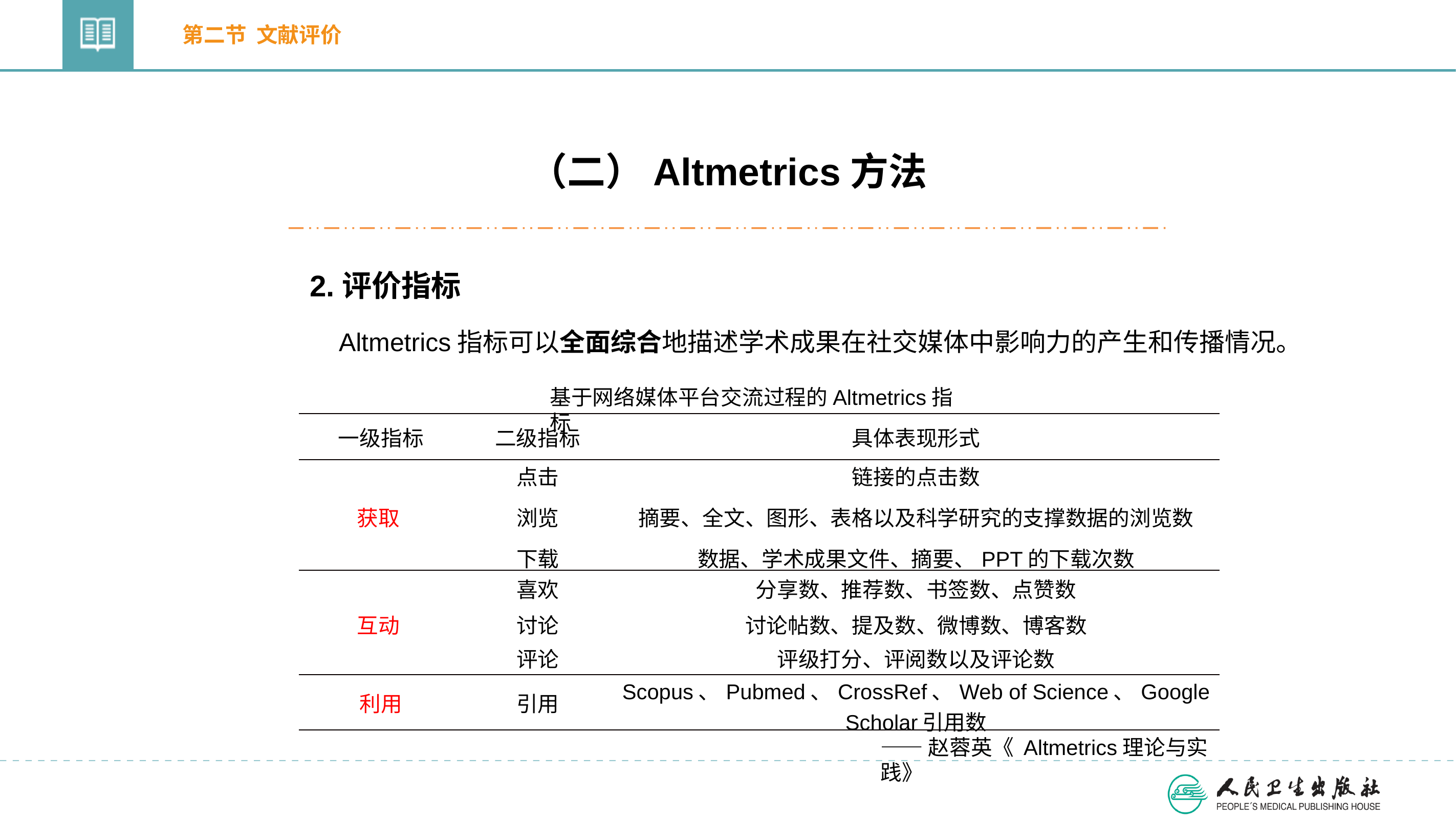

第二节  文献评价
（二）Altmetrics方法

2.评价指标
Altmetrics指标可以全面综合地描述学术成果在社交媒体中影响力的产生和传播情况。

基于网络媒体平台交流过程的Altmetrics指标
| 一级指标 | 二级指标 | 具体表现形式 |
| --- | --- | --- |
|  | 点击 | 链接的点击数 |
| 获取 | 浏览 | 摘要、全文、图形、表格以及科学研究的支撑数据的浏览数 |
|  | 下载 | 数据、学术成果文件、摘要、PPT的下载次数 |
|  | 喜欢 | 分享数、推荐数、书签数、点赞数 |
| 互动 | 讨论 | 讨论帖数、提及数、微博数、博客数 |
|  | 评论 | 评级打分、评阅数以及评论数 |
| 利用 | 引用 | Scopus、Pubmed、CrossRef、Web of Science、Google Scholar引用数 |
——赵蓉英《 Altmetrics理论与实践》